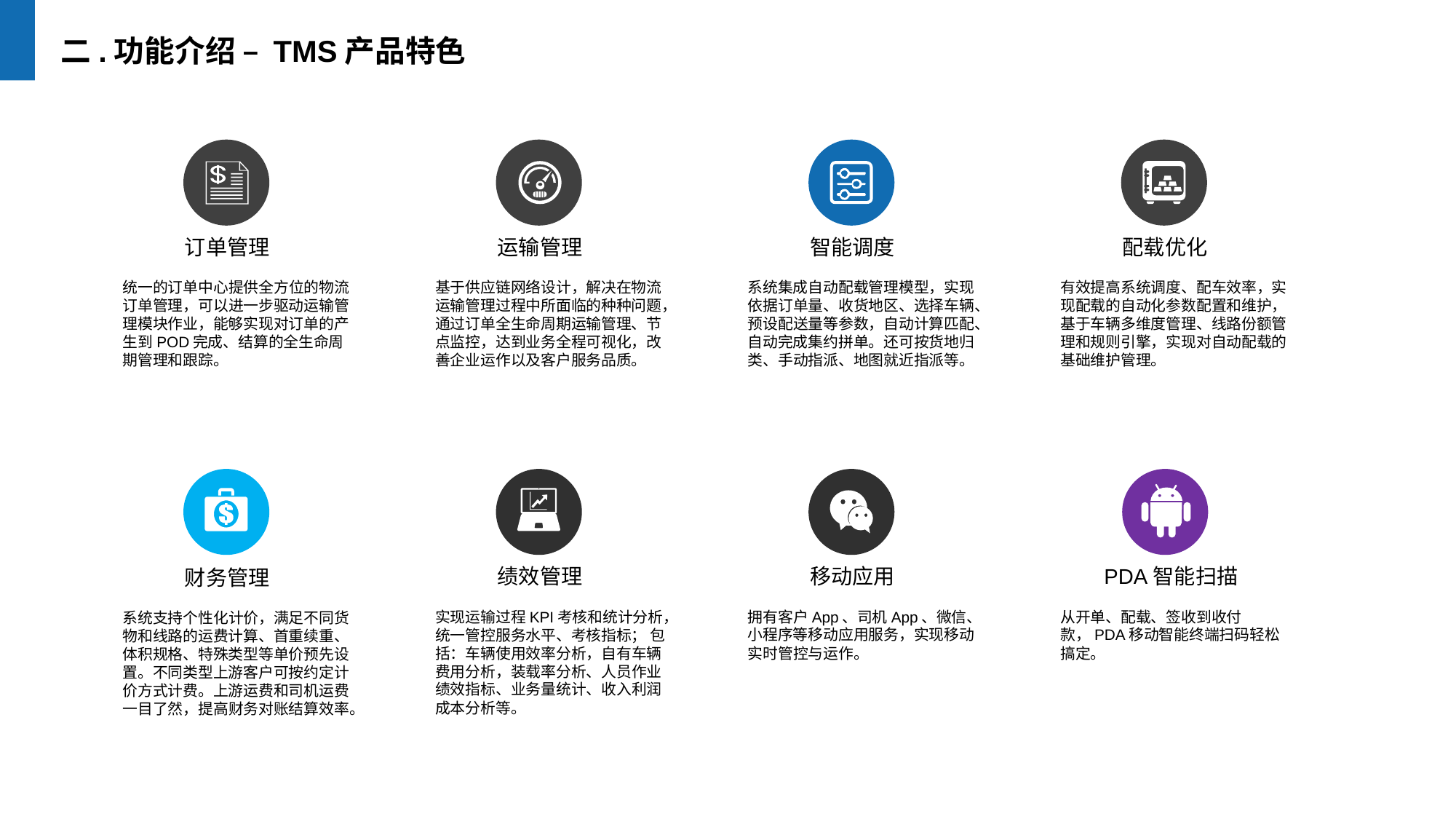

二.功能介绍 – TMS产品特色

订单管理
统一的订单中心提供全方位的物流订单管理，可以进一步驱动运输管理模块作业，能够实现对订单的产生到POD完成、结算的全生命周期管理和跟踪。

运输管理
基于供应链网络设计，解决在物流运输管理过程中所面临的种种问题，通过订单全生命周期运输管理、节点监控，达到业务全程可视化，改善企业运作以及客户服务品质。

智能调度
系统集成自动配载管理模型，实现依据订单量、收货地区、选择车辆、预设配送量等参数，自动计算匹配、自动完成集约拼单。还可按货地归类、手动指派、地图就近指派等。

配载优化
有效提高系统调度、配车效率，实现配载的自动化参数配置和维护，基于车辆多维度管理、线路份额管理和规则引擎，实现对自动配载的基础维护管理。

财务管理
系统支持个性化计价，满足不同货物和线路的运费计算、首重续重、体积规格、特殊类型等单价预先设置。不同类型上游客户可按约定计价方式计费。上游运费和司机运费一目了然，提高财务对账结算效率。

绩效管理
实现运输过程KPI考核和统计分析，统一管控服务水平、考核指标； 包括：车辆使用效率分析，自有车辆费用分析，装载率分析、人员作业绩效指标、业务量统计、收入利润成本分析等。

移动应用
拥有客户App、司机App、微信、小程序等移动应用服务，实现移动实时管控与运作。

PDA智能扫描
从开单、配载、签收到收付款，PDA移动智能终端扫码轻松搞定。